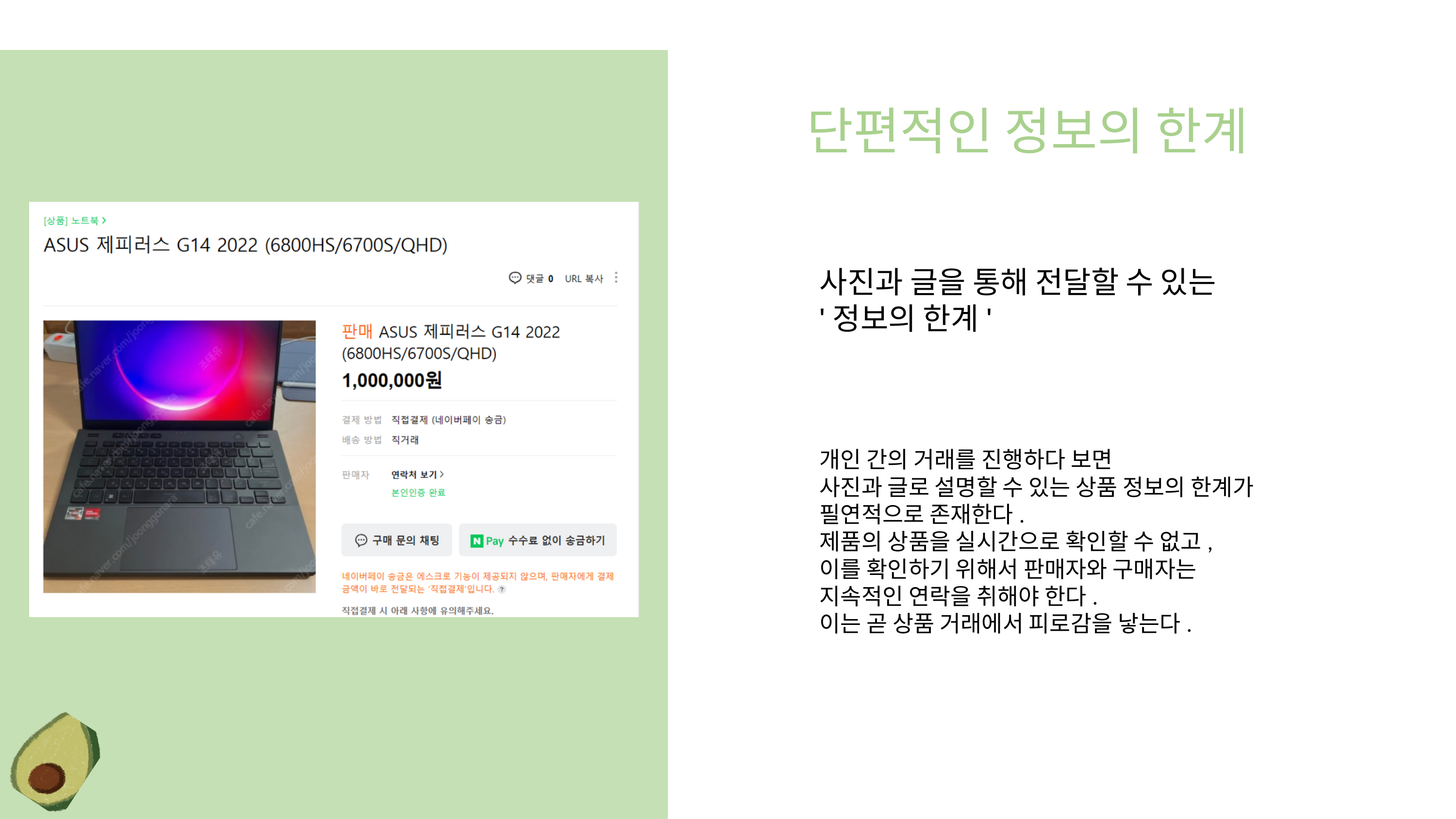

단편적인 정보의 한계

사진과 글을 통해 전달할 수 있는
'정보의 한계'
개인 간의 거래를 진행하다 보면
사진과 글로 설명할 수 있는 상품 정보의 한계가
필연적으로 존재한다.
제품의 상품을 실시간으로 확인할 수 없고,
이를 확인하기 위해서 판매자와 구매자는
지속적인 연락을 취해야 한다.
이는 곧 상품 거래에서 피로감을 낳는다.